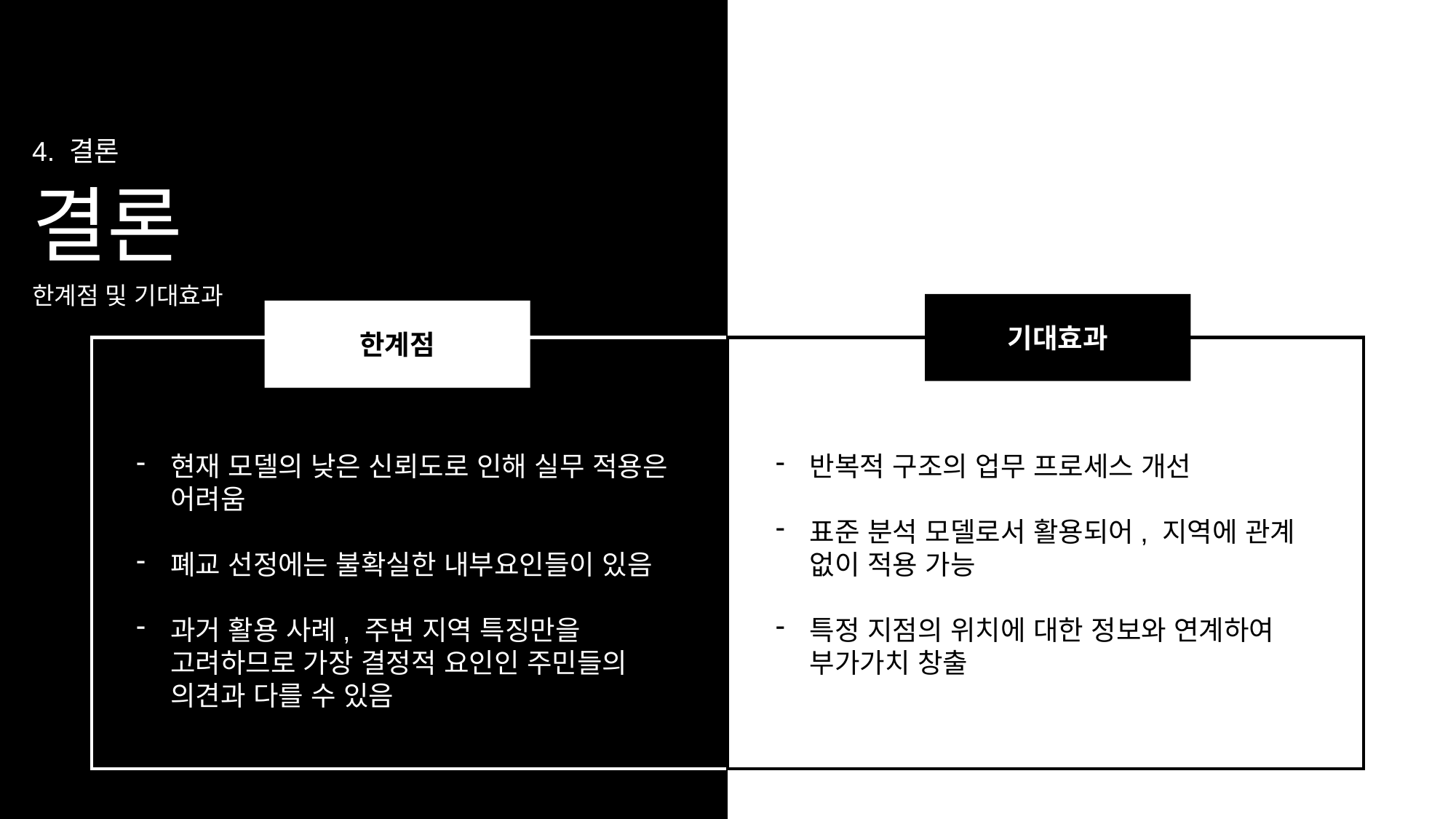

4. 결론
결론
한계점 및 기대효과
기대효과
한계점

현재 모델의 낮은 신뢰도로 인해 실무 적용은 어려움

폐교 선정에는 불확실한 내부요인들이 있음

과거 활용 사례, 주변 지역 특징만을 고려하므로 가장 결정적 요인인 주민들의 의견과 다를 수 있음

반복적 구조의 업무 프로세스 개선

표준 분석 모델로서 활용되어, 지역에 관계 없이 적용 가능

특정 지점의 위치에 대한 정보와 연계하여 부가가치 창출